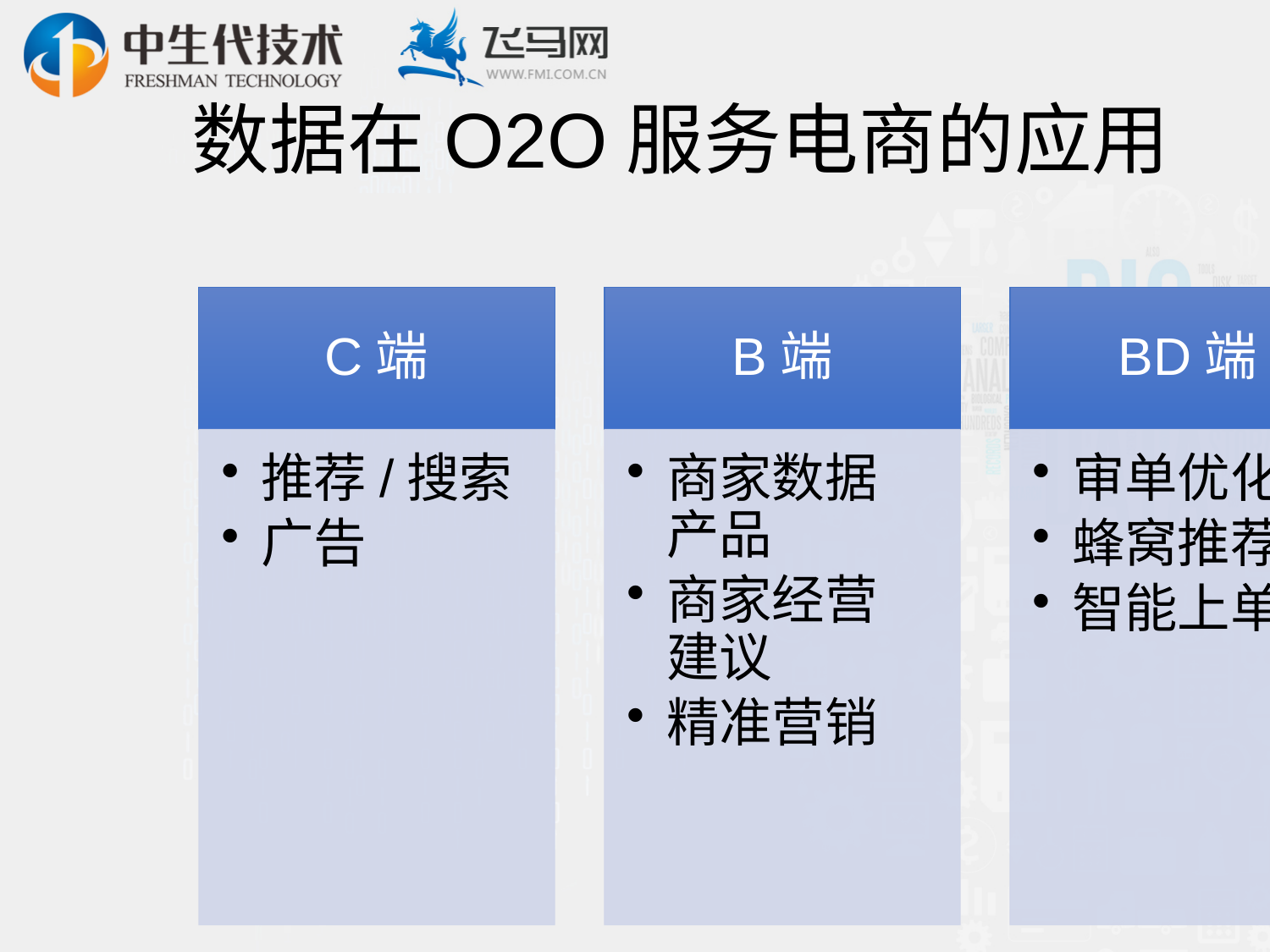

# 数据在O2O服务电商的应用
C端
推荐/搜索
广告
B端
商家数据产品
商家经营建议
精准营销
BD端
审单优化
蜂窝推荐
智能上单